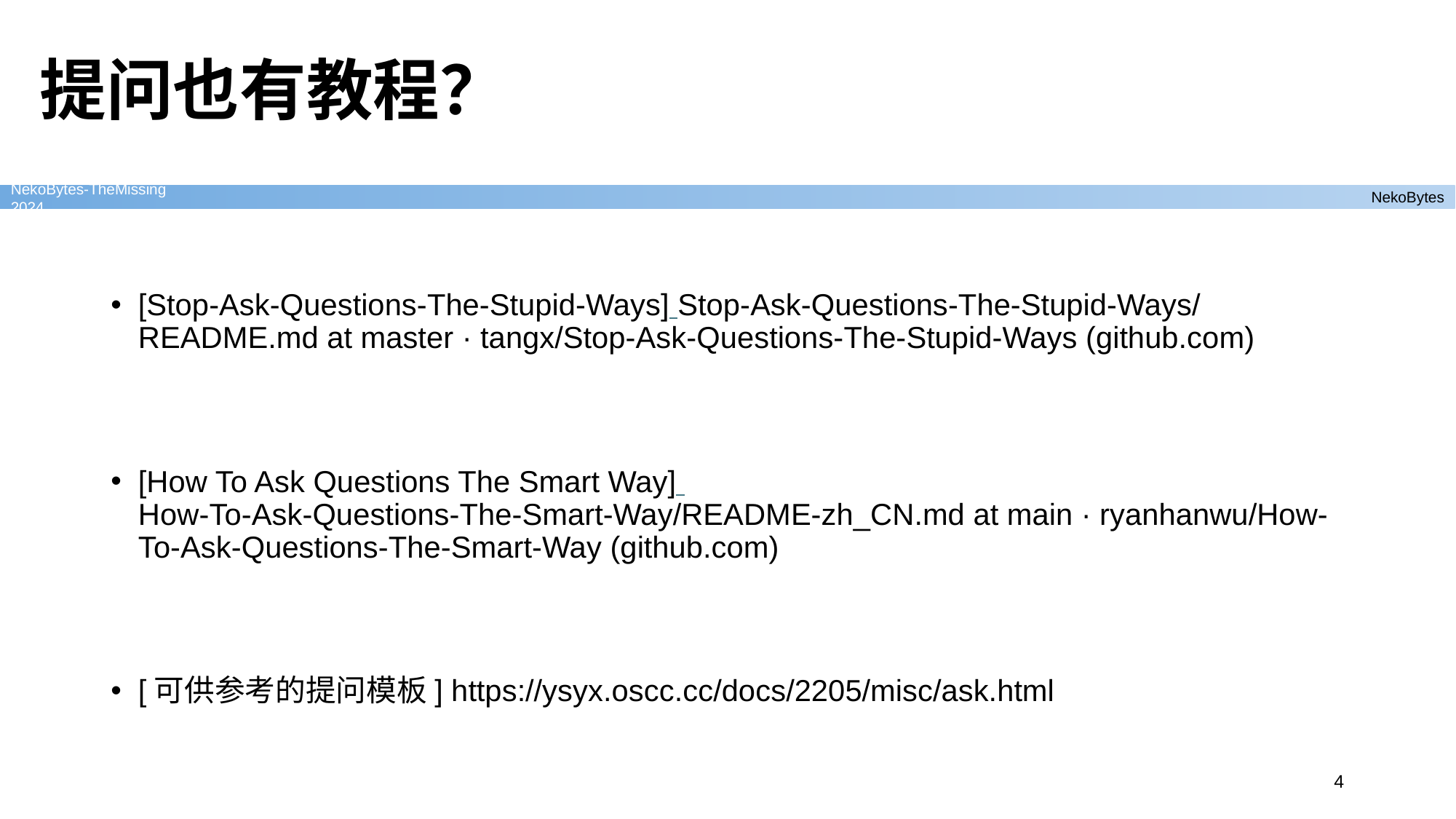

# 提问也有教程？

[Stop-Ask-Questions-The-Stupid-Ways] Stop-Ask-Questions-The-Stupid-Ways/README.md at master · tangx/Stop-Ask-Questions-The-Stupid-Ways (github.com)

[How To Ask Questions The Smart Way] How-To-Ask-Questions-The-Smart-Way/README-zh_CN.md at main · ryanhanwu/How-To-Ask-Questions-The-Smart-Way (github.com)

[可供参考的提问模板] https://ysyx.oscc.cc/docs/2205/misc/ask.html
4